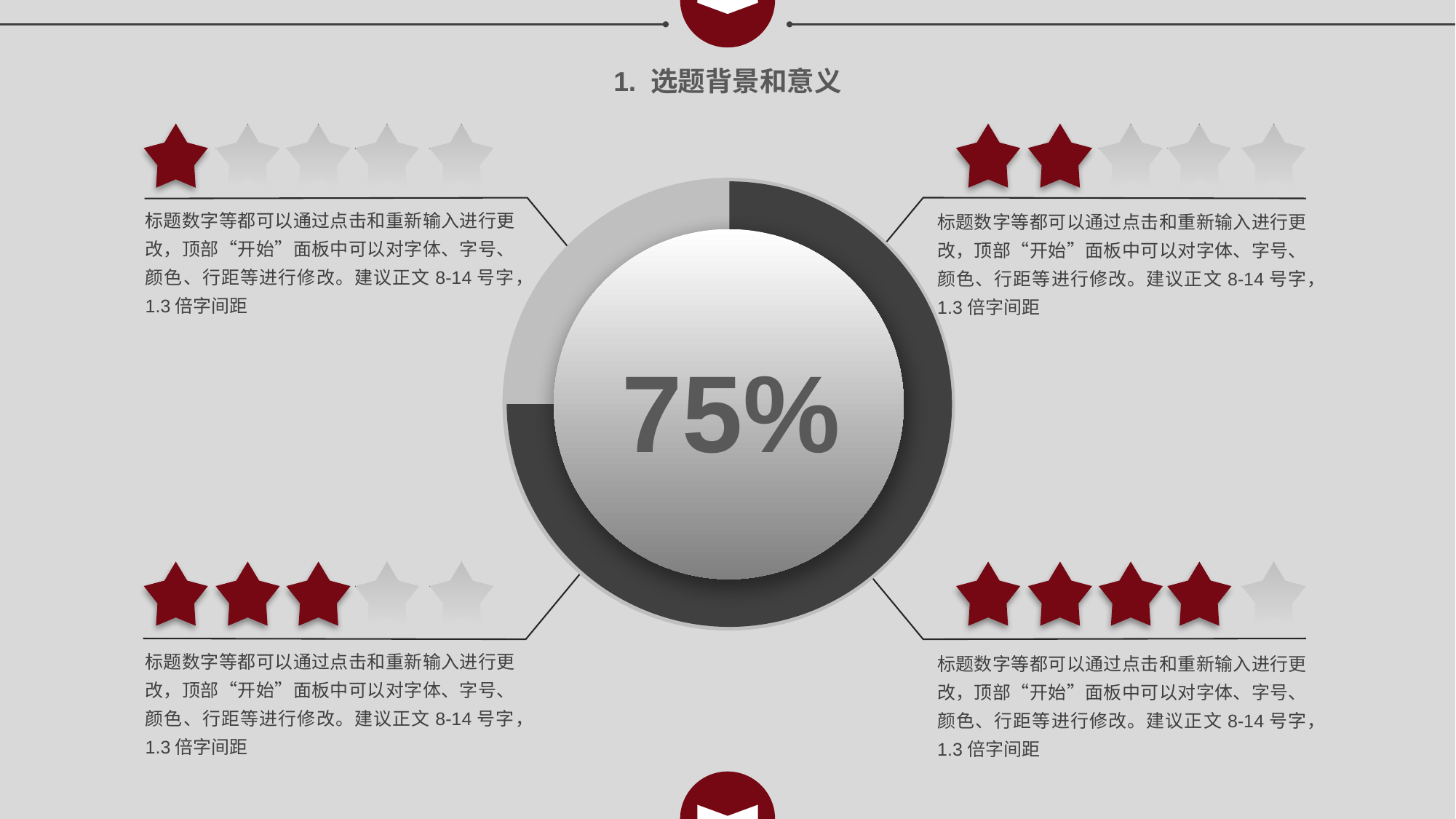

1. 选题背景和意义

### Chart

| Category | 销售额 |
|---|---|
| 第一季度 | 0.75 |
| 第二季度 | 0.25 |

标题数字等都可以通过点击和重新输入进行更改，顶部“开始”面板中可以对字体、字号、颜色、行距等进行修改。建议正文8-14号字，1.3倍字间距

标题数字等都可以通过点击和重新输入进行更改，顶部“开始”面板中可以对字体、字号、颜色、行距等进行修改。建议正文8-14号字，1.3倍字间距
75%

标题数字等都可以通过点击和重新输入进行更改，顶部“开始”面板中可以对字体、字号、颜色、行距等进行修改。建议正文8-14号字，1.3倍字间距
标题数字等都可以通过点击和重新输入进行更改，顶部“开始”面板中可以对字体、字号、颜色、行距等进行修改。建议正文8-14号字，1.3倍字间距